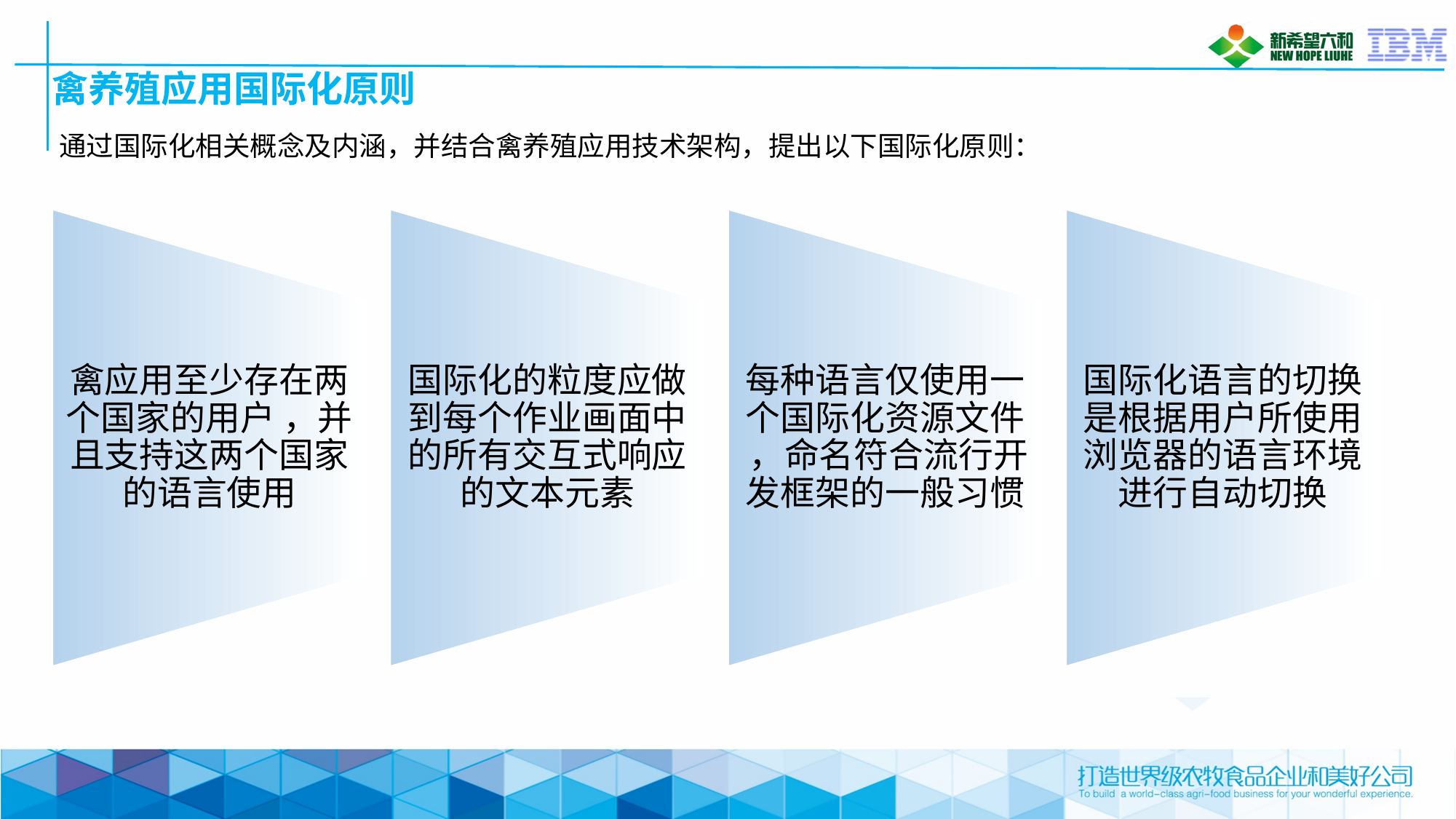

# 禽养殖应用国际化原则
通过国际化相关概念及内涵，并结合禽养殖应用技术架构，提出以下国际化原则：
禽应用至少存在两个国家的用户 ，并且支持这两个国家的语言使用
国际化的粒度应做到每个作业画面中的所有交互式响应的文本元素
每种语言仅使用一个国际化资源文件 ，命名符合流行开发框架的一般习惯
国际化语言的切换是根据用户所使用浏览器的语言环境进行自动切换